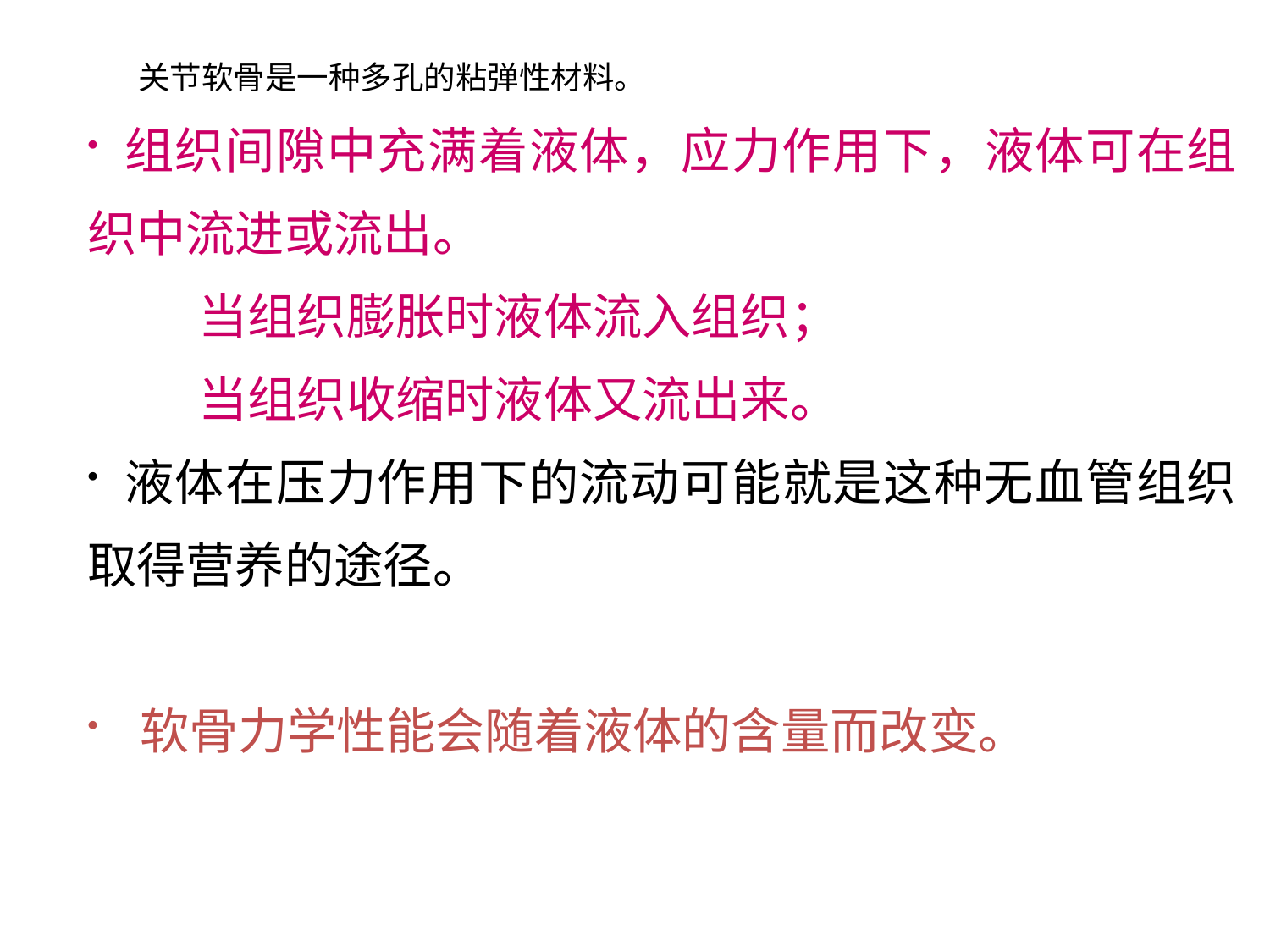

关节软骨是一种多孔的粘弹性材料。
  组织间隙中充满着液体，应力作用下，液体可在组织中流进或流出。
         当组织膨胀时液体流入组织；
         当组织收缩时液体又流出来。
  液体在压力作用下的流动可能就是这种无血管组织取得营养的途径。

   软骨力学性能会随着液体的含量而改变。